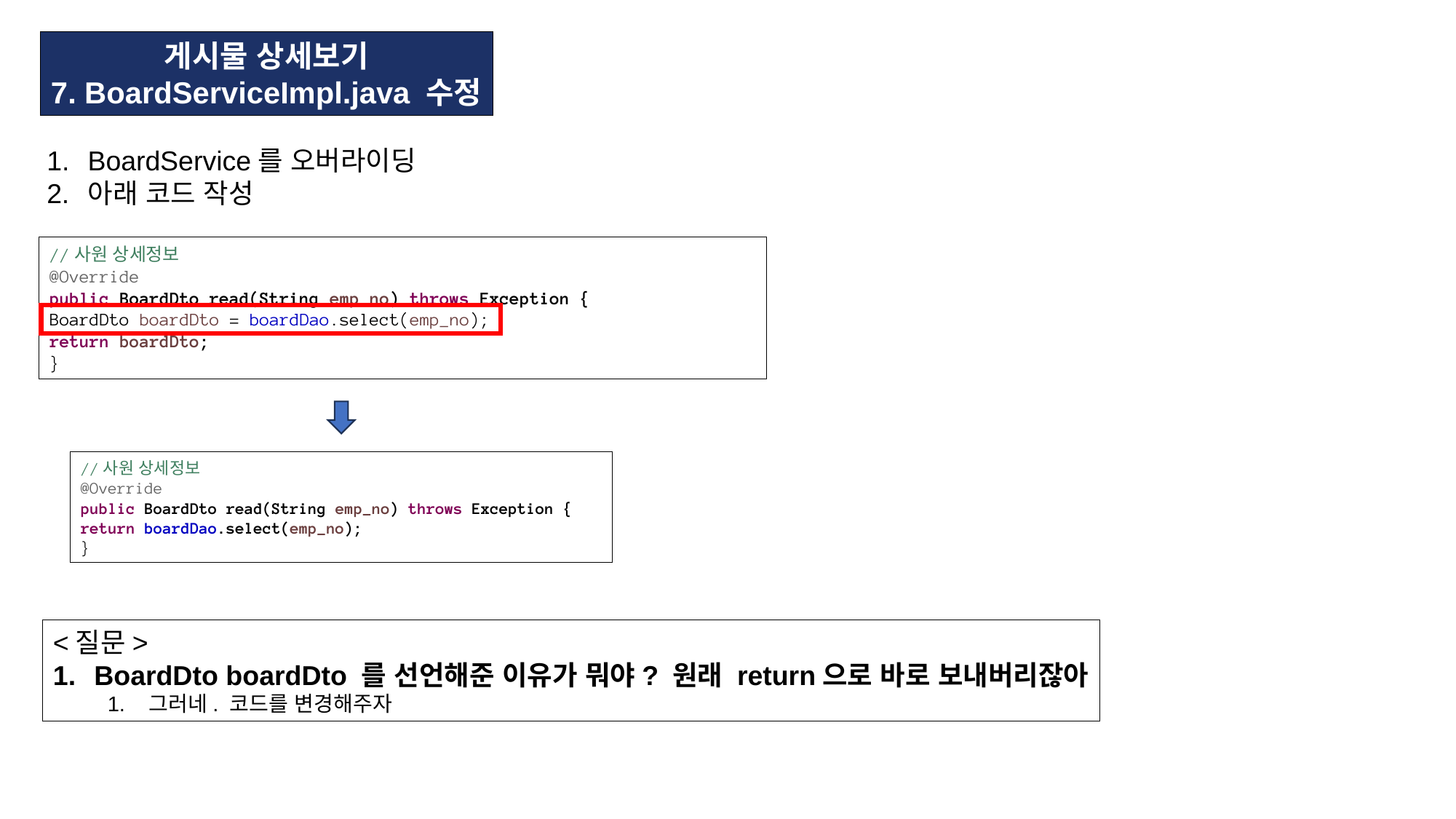

게시물 상세보기
7. BoardServiceImpl.java 수정
BoardService를 오버라이딩
아래 코드 작성
//사원 상세정보
@Override
public BoardDto read(String emp_no) throws Exception {
BoardDto boardDto = boardDao.select(emp_no);
return boardDto;
}

//사원 상세정보
@Override
public BoardDto read(String emp_no) throws Exception {
return boardDao.select(emp_no);
}
<질문>
BoardDto boardDto 를 선언해준 이유가 뭐야? 원래 return으로 바로 보내버리잖아
그러네. 코드를 변경해주자